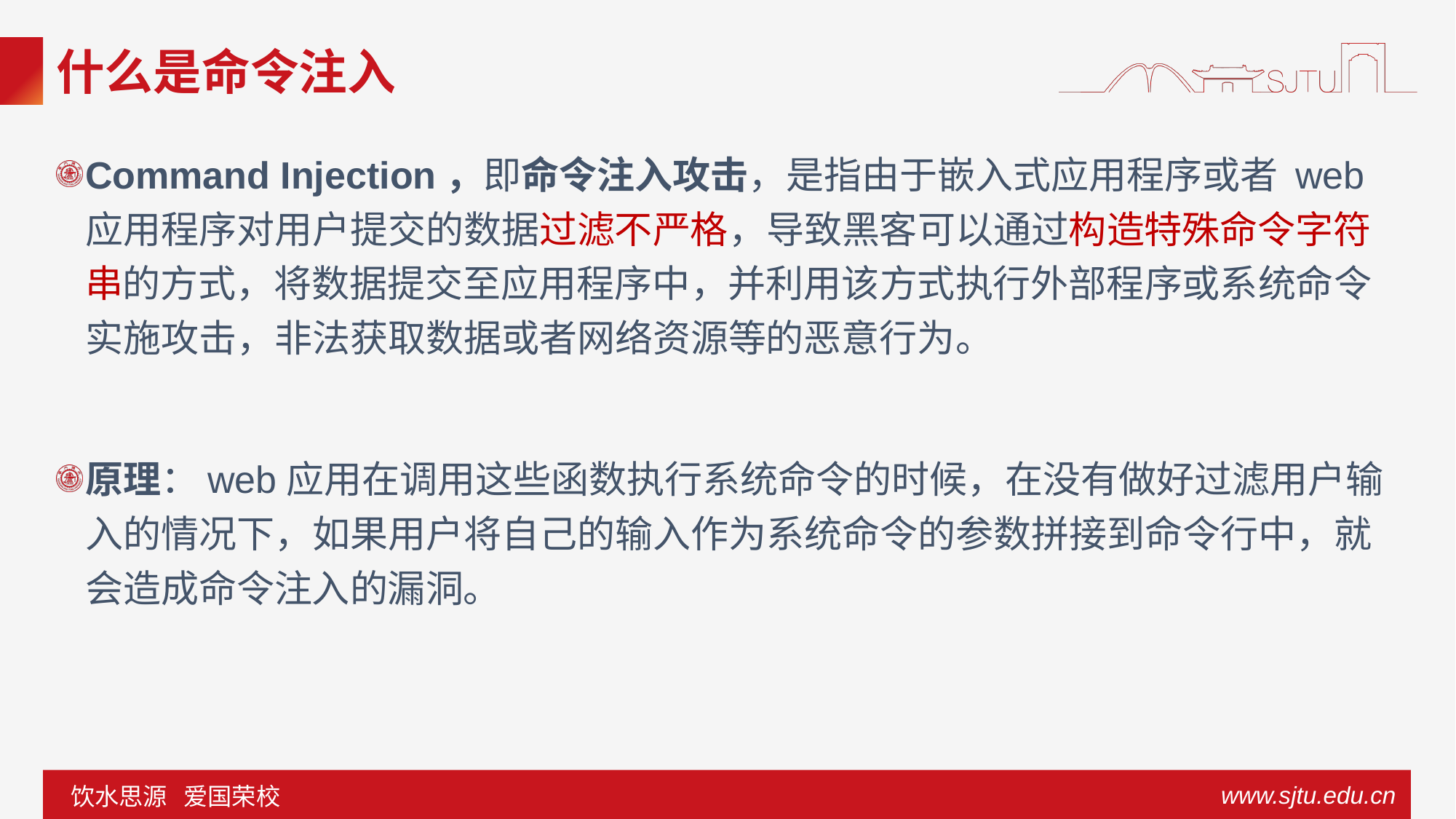

# 什么是命令注入
Command Injection，即命令注入攻击，是指由于嵌入式应用程序或者 web应用程序对用户提交的数据过滤不严格，导致黑客可以通过构造特殊命令字符串的方式，将数据提交至应用程序中，并利用该方式执行外部程序或系统命令实施攻击，非法获取数据或者网络资源等的恶意行为。

原理：web应用在调用这些函数执行系统命令的时候，在没有做好过滤用户输入的情况下，如果用户将自己的输入作为系统命令的参数拼接到命令行中，就会造成命令注入的漏洞。